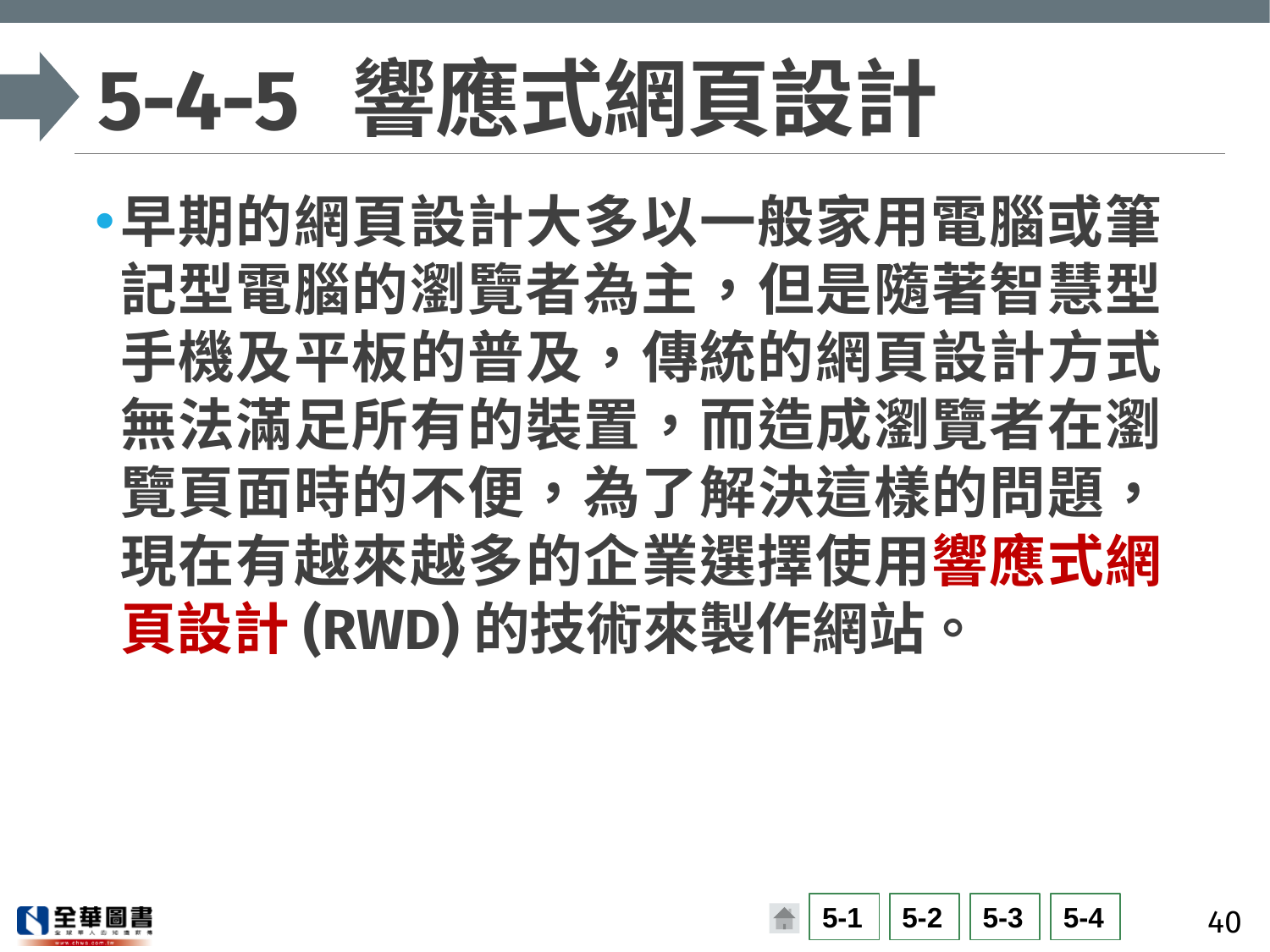

# 5-4-5	響應式網頁設計
早期的網頁設計大多以一般家用電腦或筆記型電腦的瀏覽者為主，但是隨著智慧型手機及平板的普及，傳統的網頁設計方式無法滿足所有的裝置，而造成瀏覽者在瀏覽頁面時的不便，為了解決這樣的問題，現在有越來越多的企業選擇使用響應式網頁設計(RWD)的技術來製作網站。
40